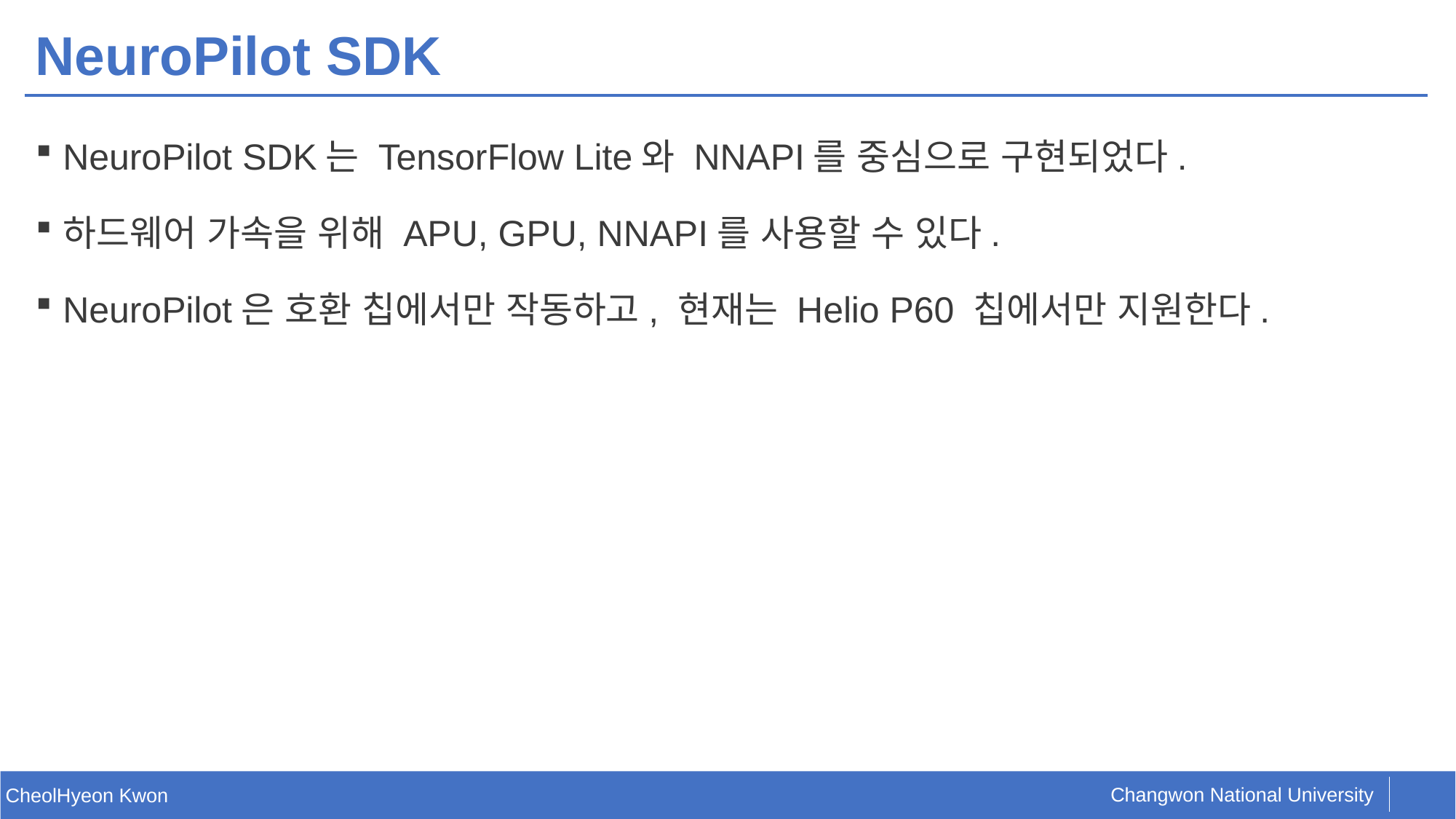

# NeuroPilot SDK
NeuroPilot SDK는 TensorFlow Lite와 NNAPI를 중심으로 구현되었다.
하드웨어 가속을 위해 APU, GPU, NNAPI를 사용할 수 있다.
NeuroPilot은 호환 칩에서만 작동하고, 현재는 Helio P60 칩에서만 지원한다.